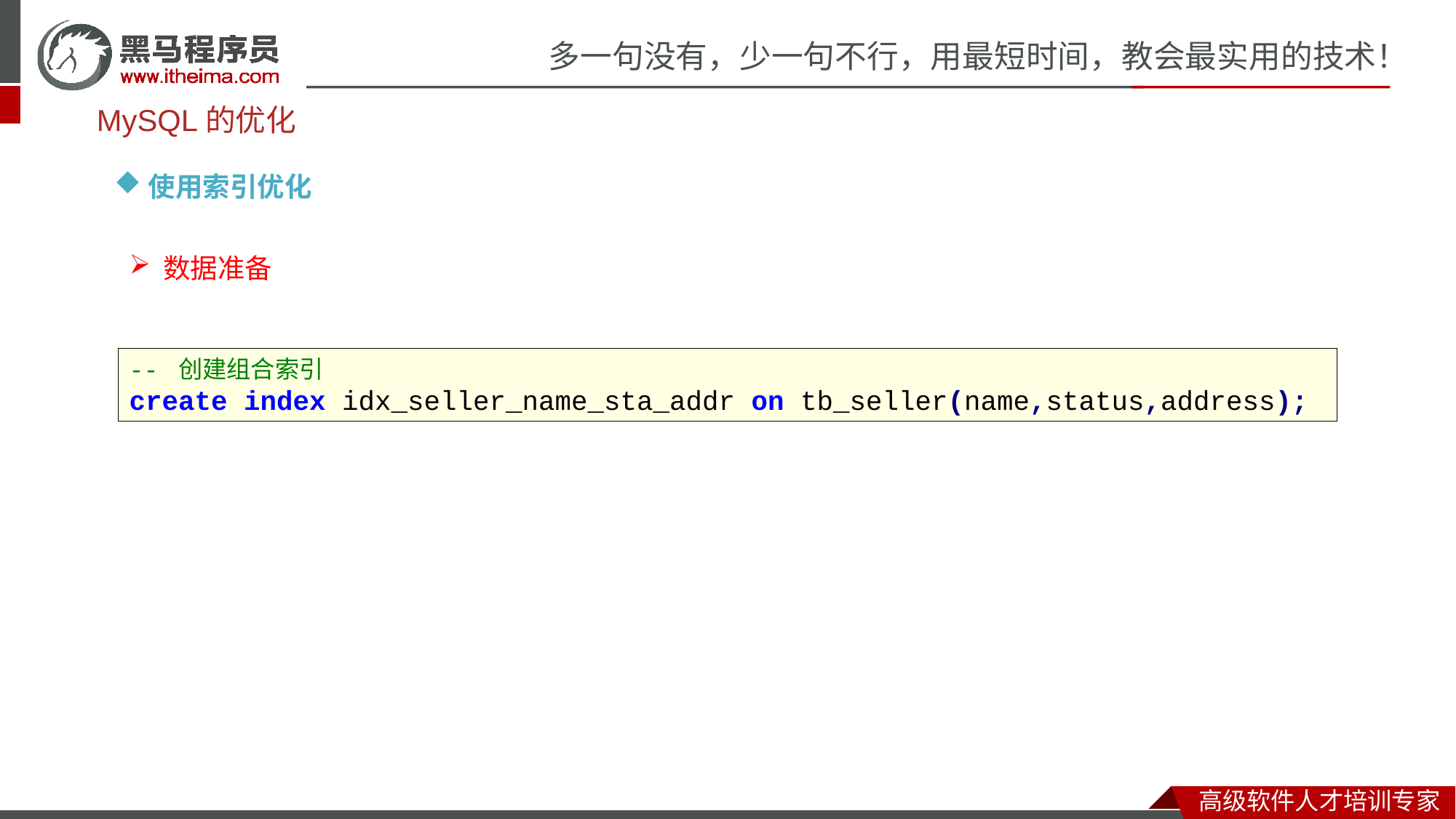

MySQL的优化
使用索引优化
数据准备
-- 创建组合索引
create index idx_seller_name_sta_addr on tb_seller(name,status,address);